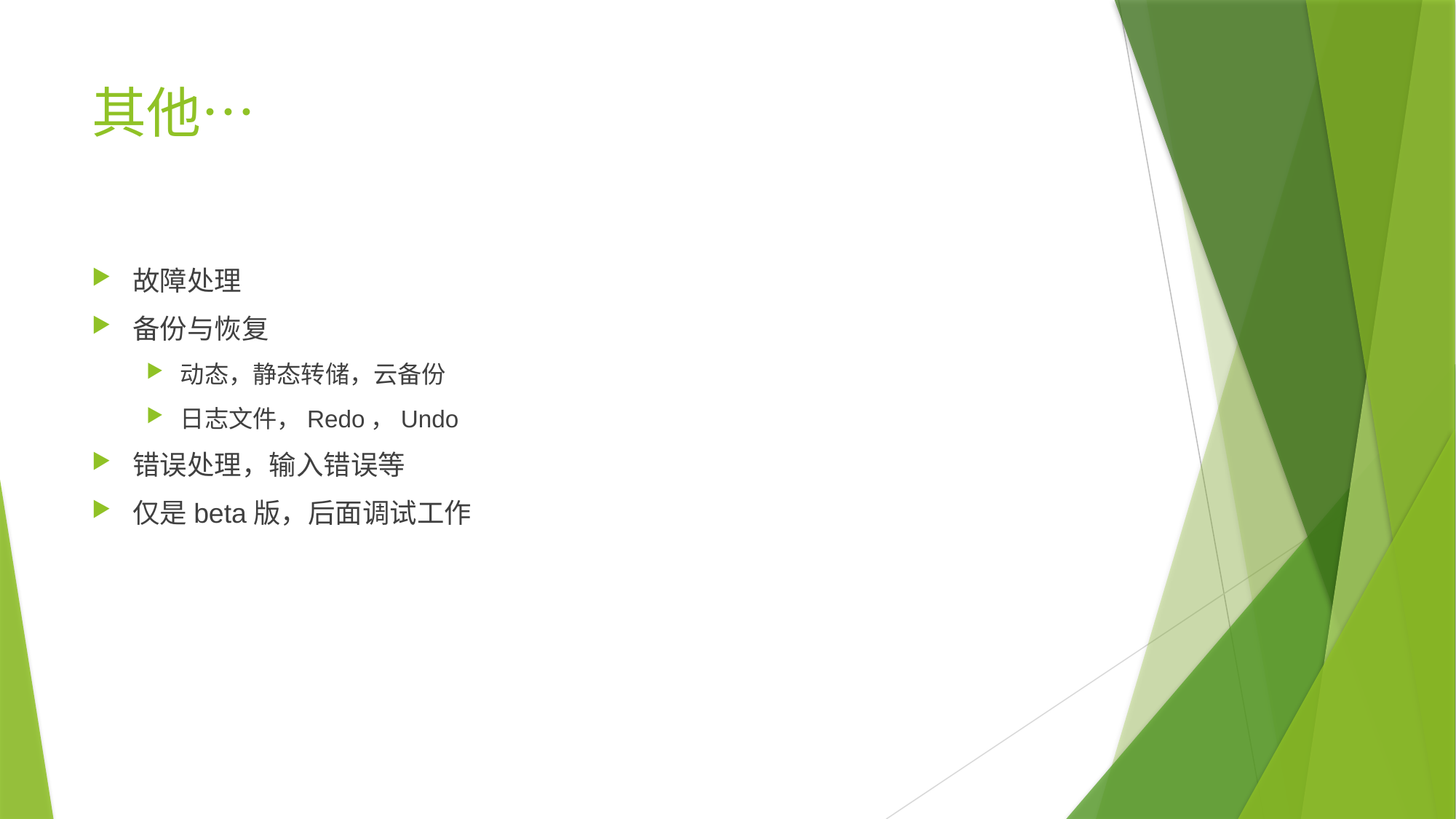

# 其他…
故障处理
备份与恢复
动态，静态转储，云备份
日志文件，Redo，Undo
错误处理，输入错误等
仅是beta版，后面调试工作